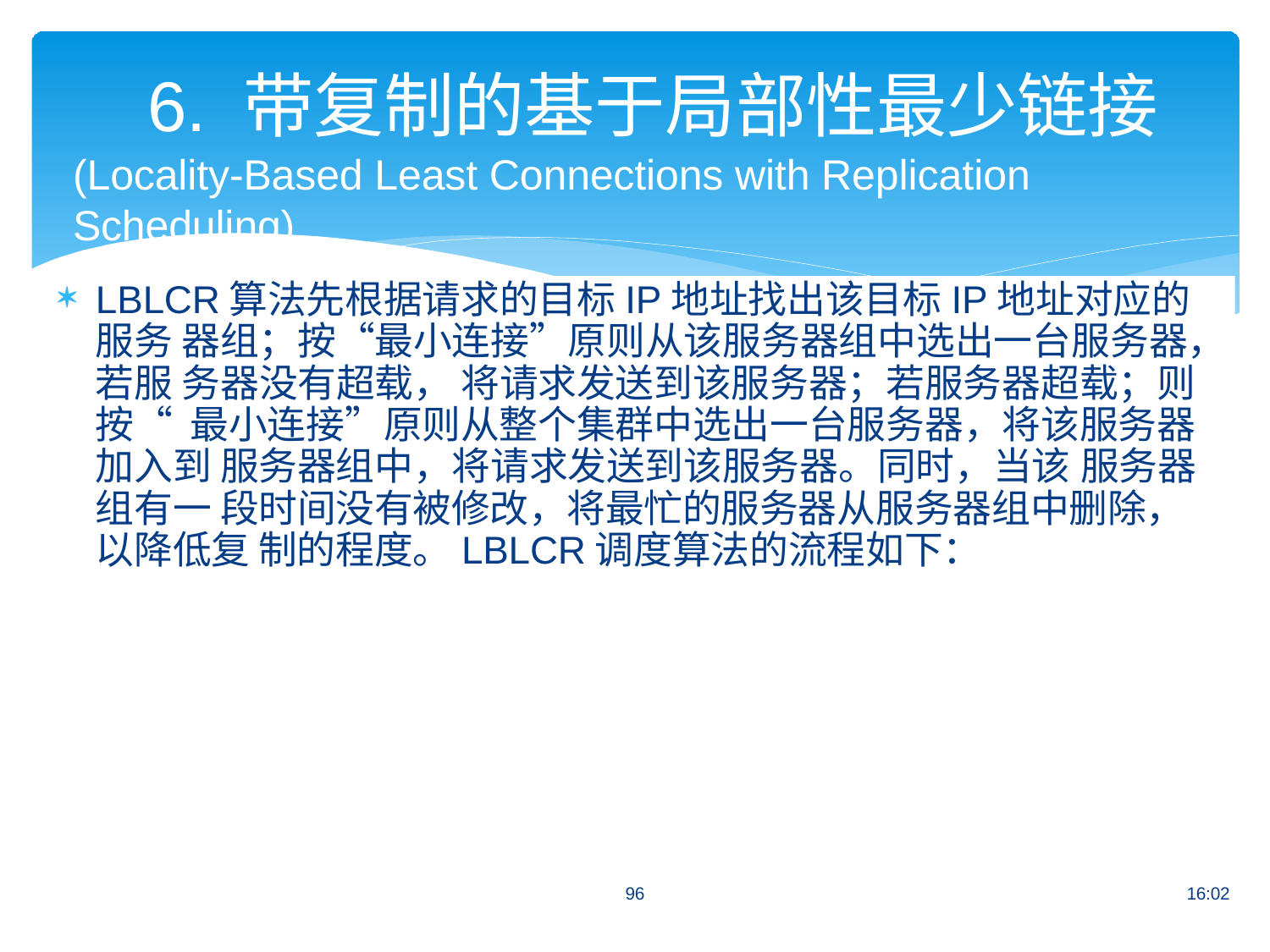

# 6. 带复制的基于局部性最少链接
(Locality-Based Least Connections with Replication Scheduling)

LBLCR算法先根据请求的目标IP地址找出该目标IP地址对应的服务 器组；按“最小连接”原则从该服务器组中选出一台服务器，若服 务器没有超载， 将请求发送到该服务器；若服务器超载；则按“  最小连接”原则从整个集群中选出一台服务器，将该服务器加入到 服务器组中，将请求发送到该服务器。同时，当该 服务器组有一 段时间没有被修改，将最忙的服务器从服务器组中删除，以降低复 制的程度。LBLCR调度算法的流程如下：

96
16:02